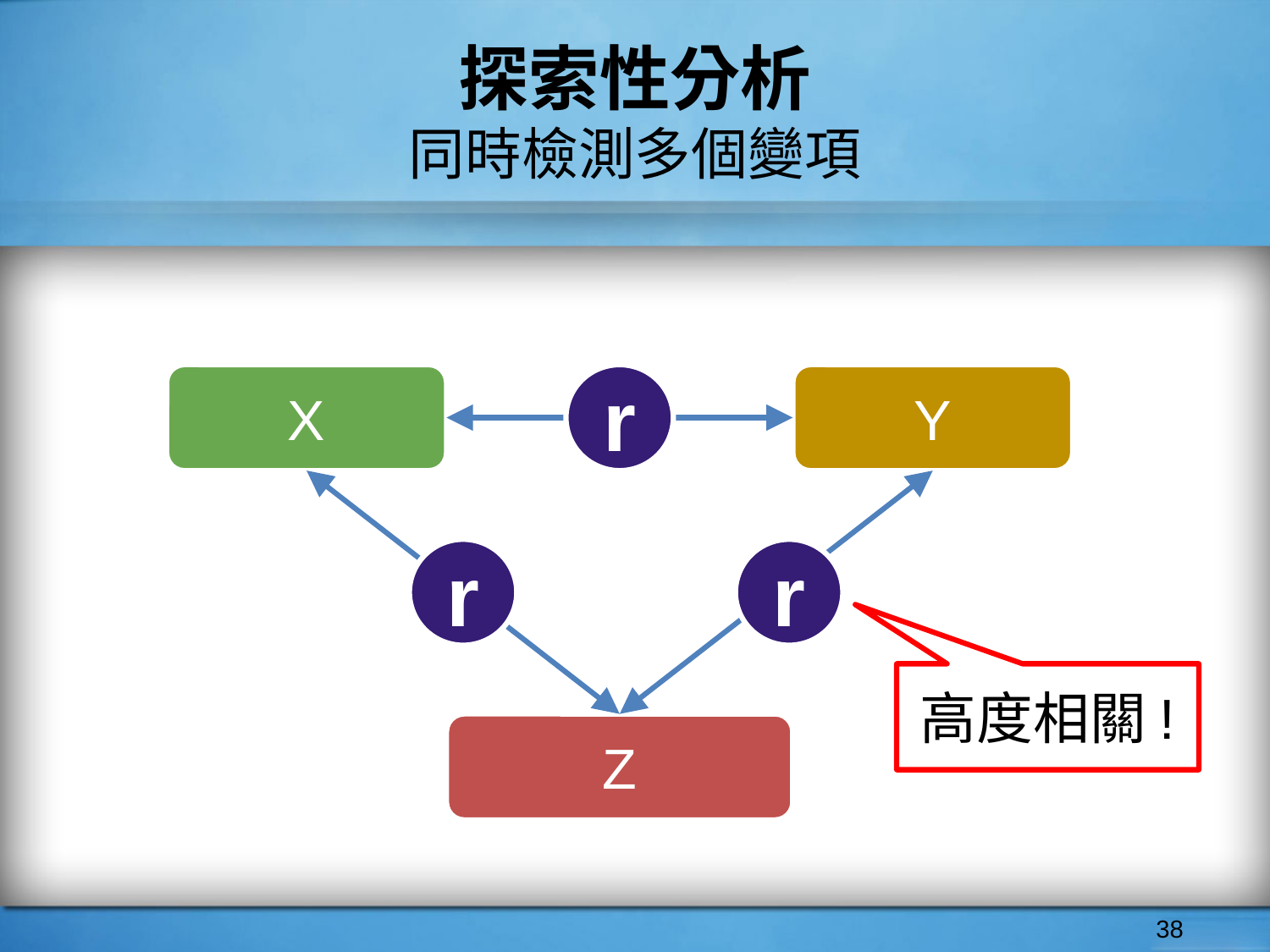

# 探索性分析
同時檢測多個變項
X
r
Y
r
r
高度相關!
Z
38